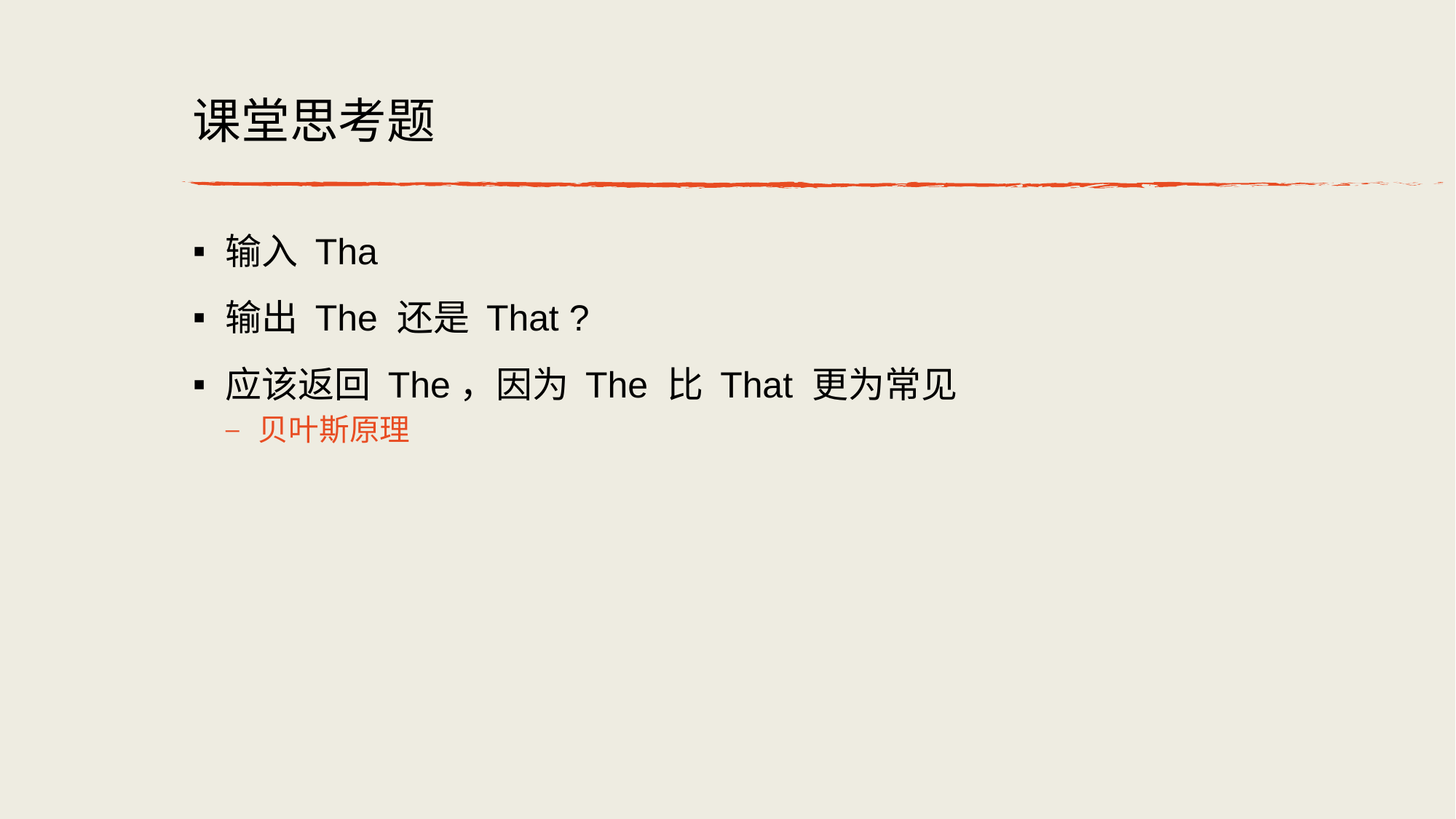

# 课堂思考题
输入 Tha
输出 The 还是 That ?
应该返回 The，因为 The 比 That 更为常见
贝叶斯原理